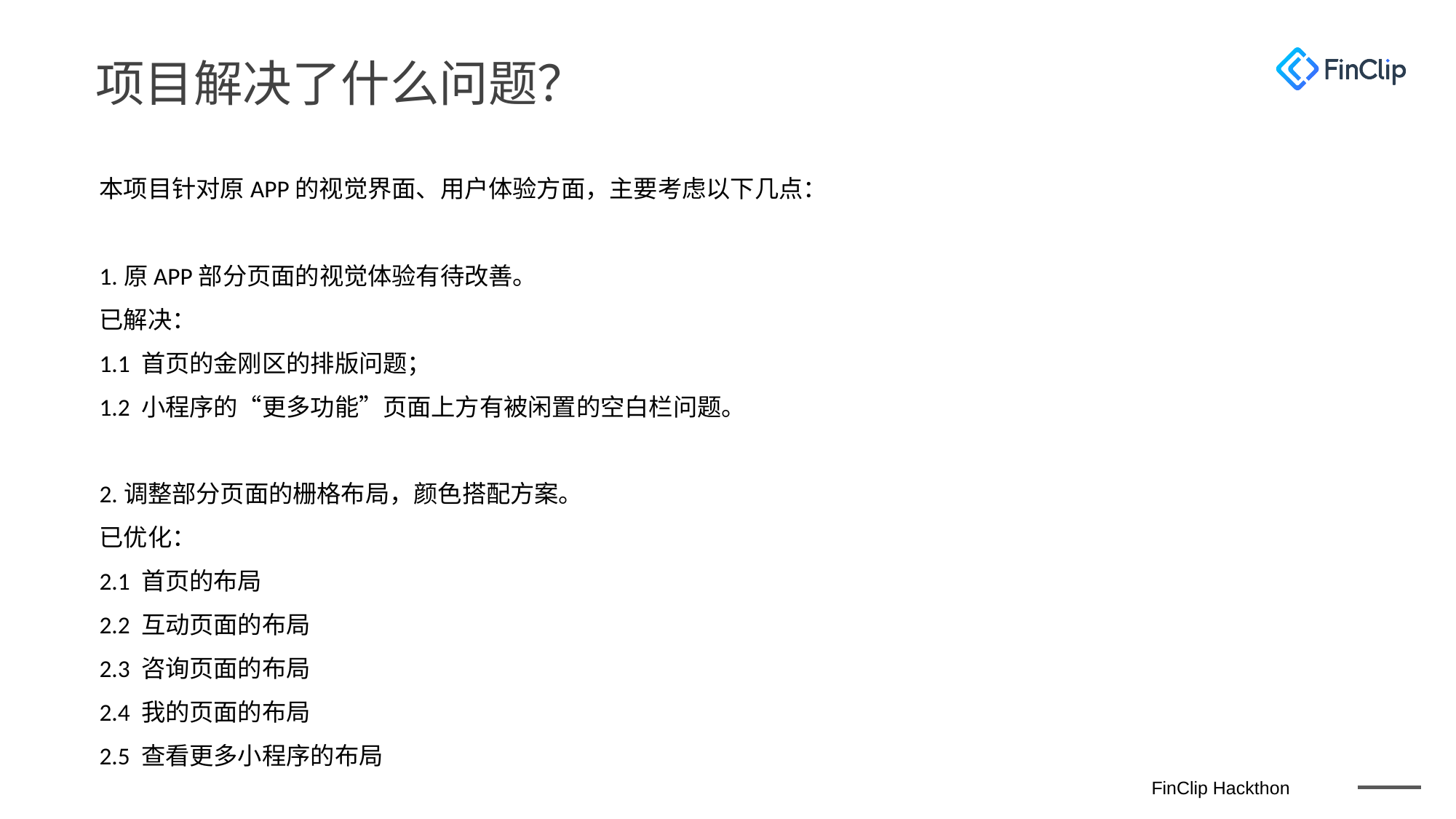

项目解决了什么问题？
本项目针对原APP的视觉界面、用户体验方面，主要考虑以下几点：

1.原APP部分页面的视觉体验有待改善。
已解决：
1.1 首页的金刚区的排版问题；
1.2 小程序的“更多功能”页面上方有被闲置的空白栏问题。

2.调整部分页面的栅格布局，颜色搭配方案。
已优化：
2.1 首页的布局
2.2 互动页面的布局
2.3 咨询页面的布局
2.4 我的页面的布局
2.5 查看更多小程序的布局